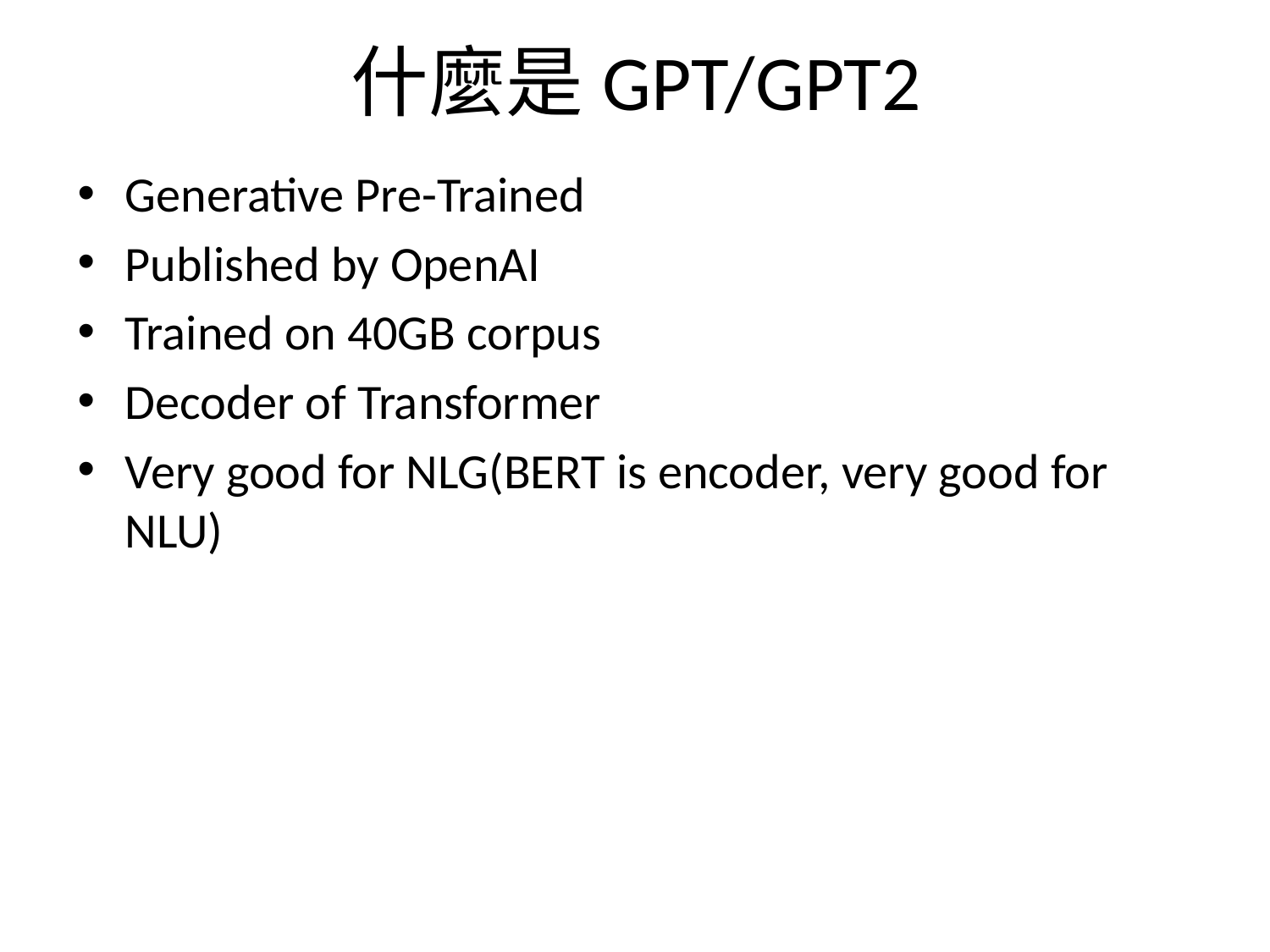

# 什麼是GPT/GPT2
Generative Pre-Trained
Published by OpenAI
Trained on 40GB corpus
Decoder of Transformer
Very good for NLG(BERT is encoder, very good for NLU)